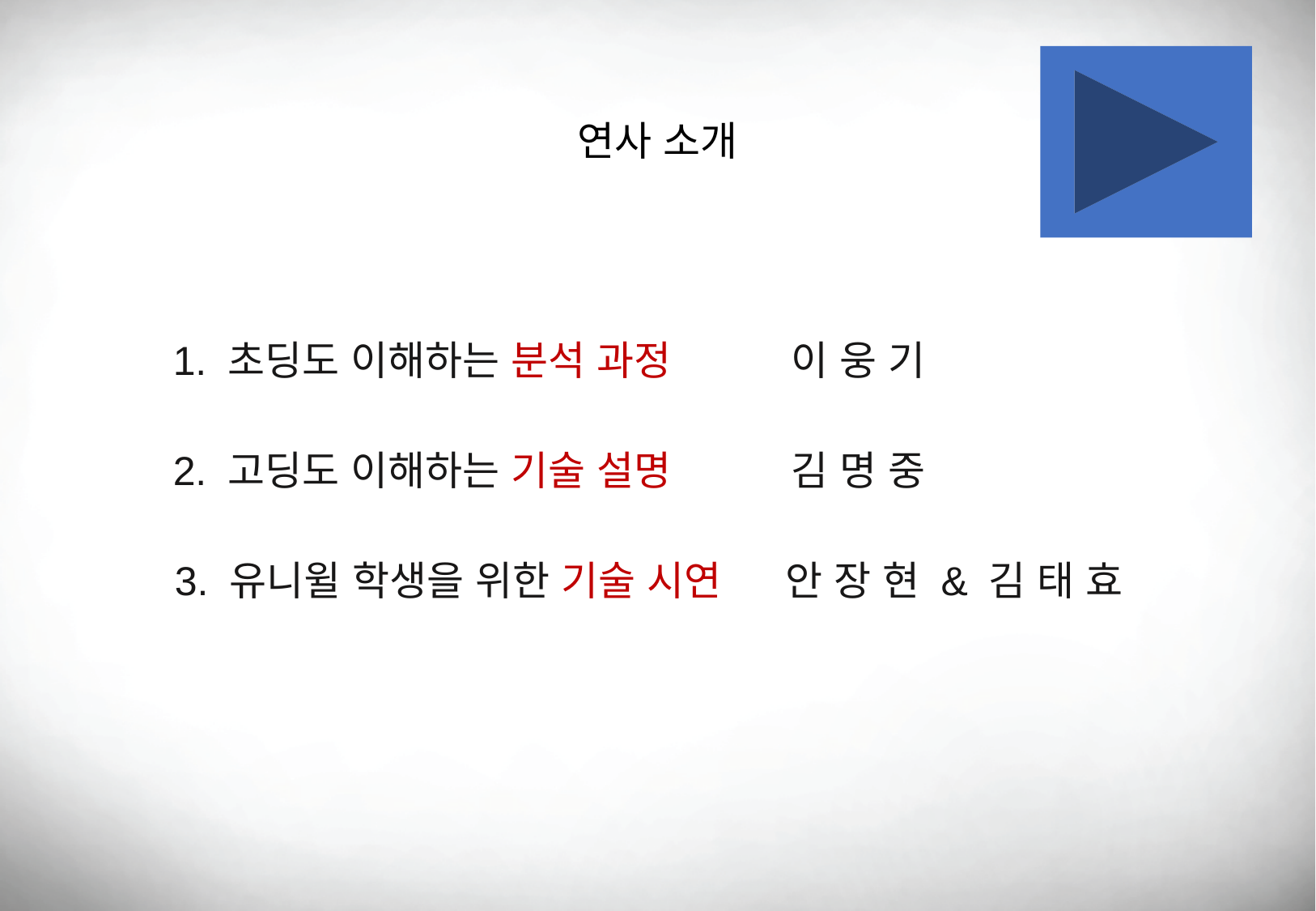

연사 소개
1. 초딩도 이해하는 분석 과정
이 웅 기
김 명 중
2. 고딩도 이해하는 기술 설명
3. 유니윌 학생을 위한 기술 시연
안 장 현 & 김 태 효